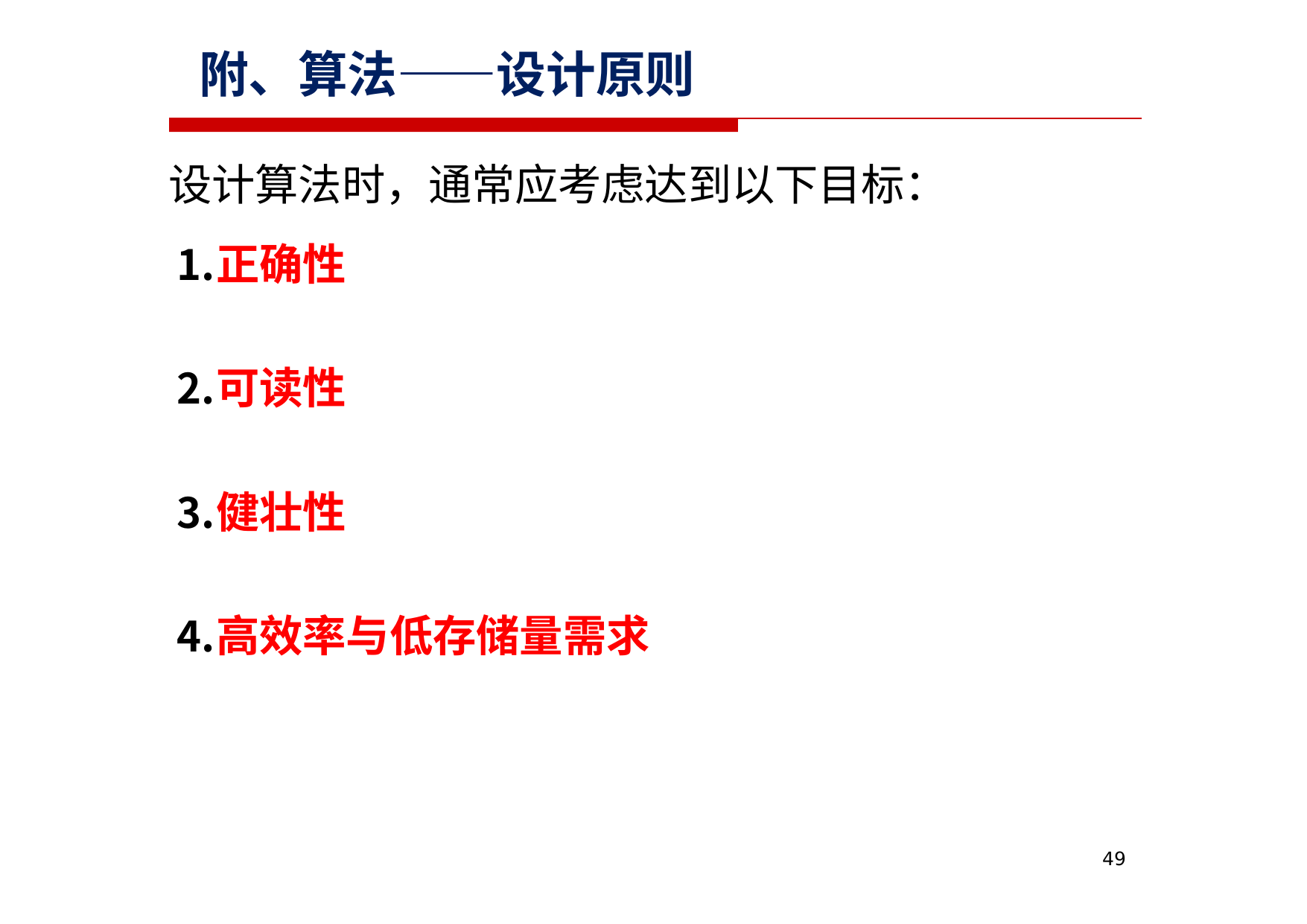

# 附、算法——设计原则
设计算法时，通常应考虑达到以下目标：
正确性

可读性

健壮性

高效率与低存储量需求
49